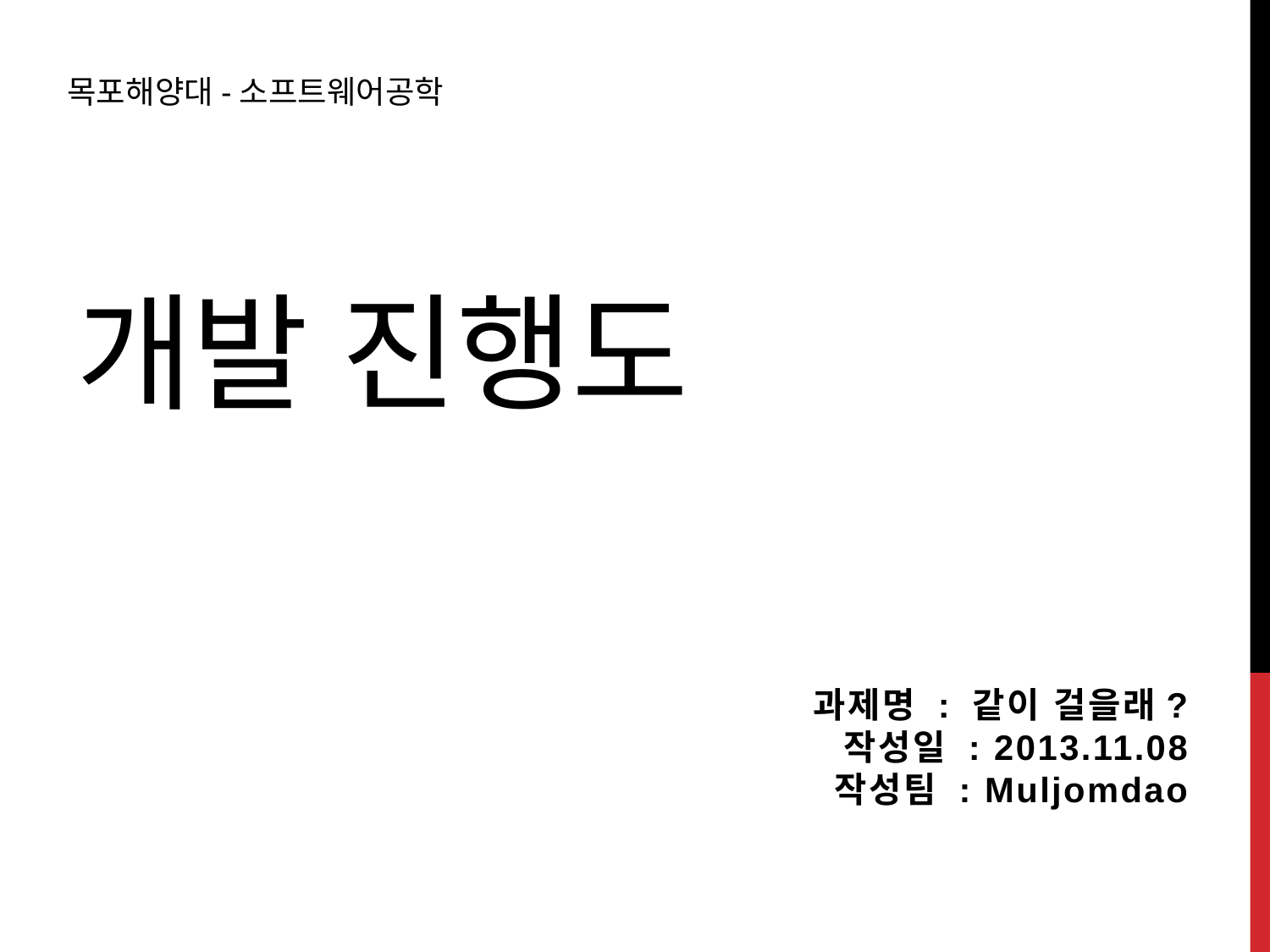

# 개발 진행도
목포해양대-소프트웨어공학
과제명 : 같이 걸을래?
작성일 : 2013.11.08
작성팀 : Muljomdao